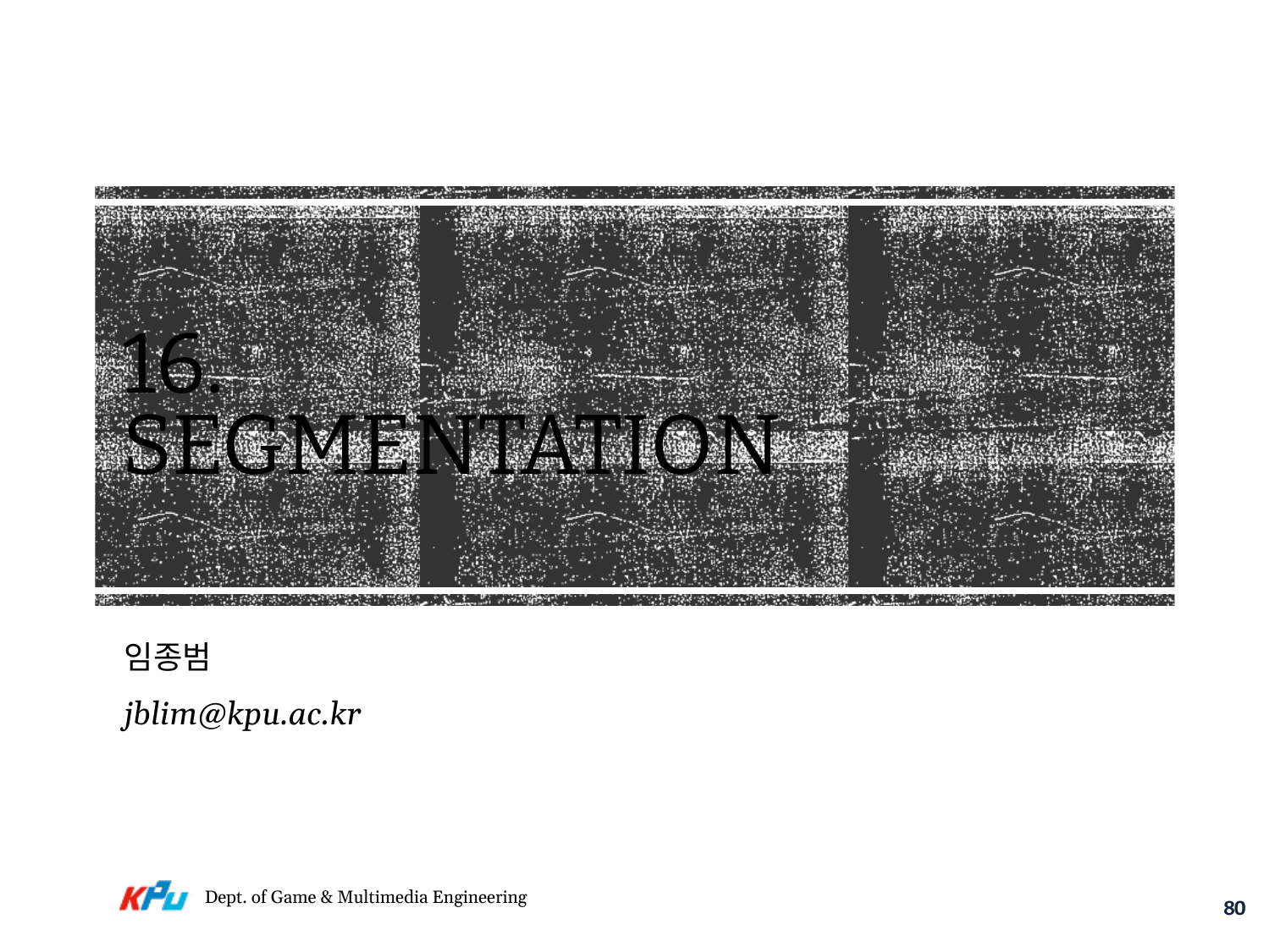

# 16. Segmentation
임종범
jblim@kpu.ac.kr

Dept. of Game & Multimedia Engineering
80